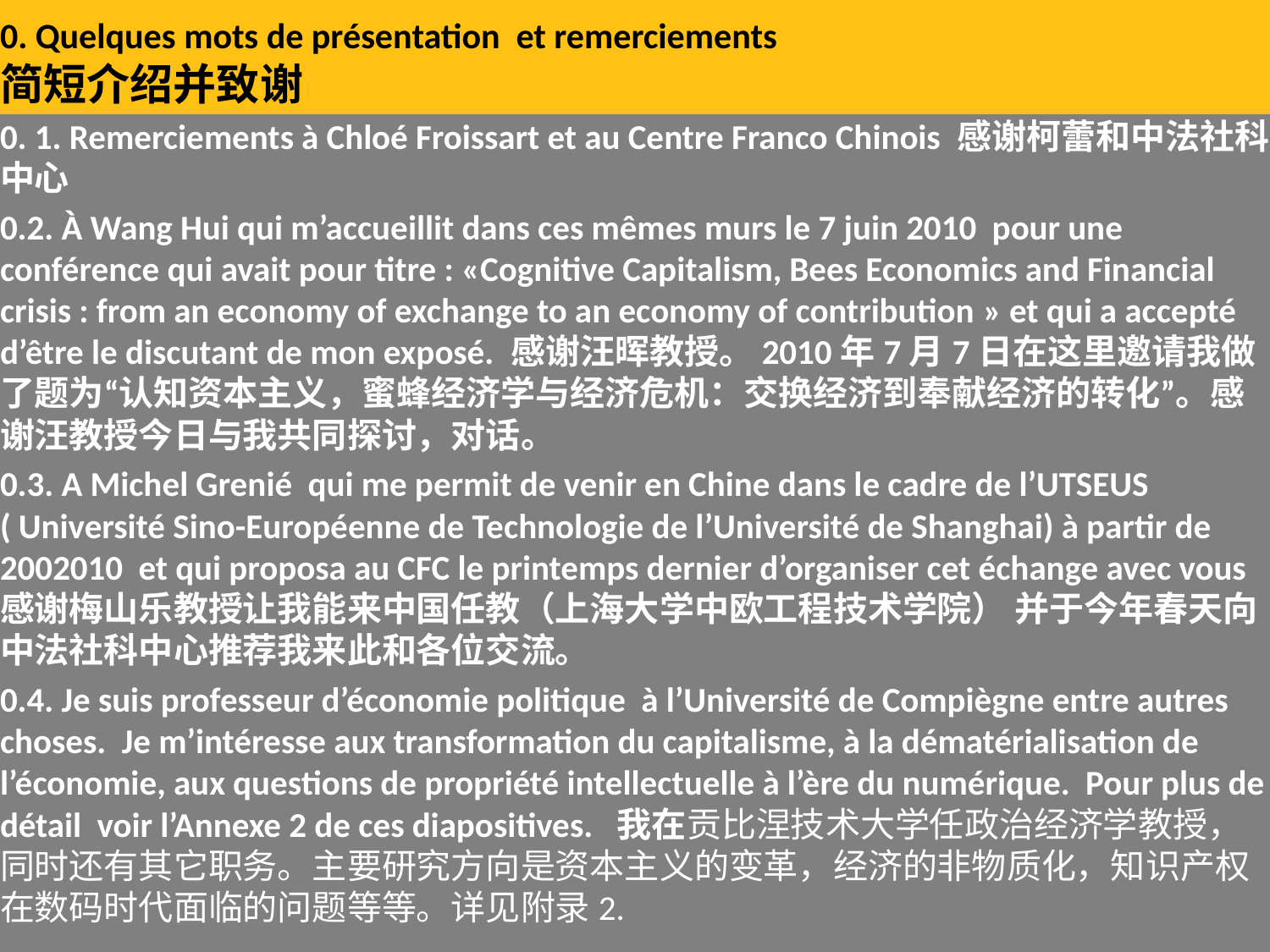

# 0. Quelques mots de présentation  et remerciements
简短介绍并致谢
0. 1. Remerciements à Chloé Froissart et au Centre Franco Chinois 感谢柯蕾和中法社科中心
0.2. À Wang Hui qui m’accueillit dans ces mêmes murs le 7 juin 2010  pour une conférence qui avait pour titre : «Cognitive Capitalism, Bees Economics and Financial crisis : from an economy of exchange to an economy of contribution » et qui a accepté d’être le discutant de mon exposé. 感谢汪晖教授。2010年7月7日在这里邀请我做了题为“认知资本主义，蜜蜂经济学与经济危机：交换经济到奉献经济的转化”。感谢汪教授今日与我共同探讨，对话。
0.3. A Michel Grenié  qui me permit de venir en Chine dans le cadre de l’UTSEUS ( Université Sino-Européenne de Technologie de l’Université de Shanghai) à partir de 2002010  et qui proposa au CFC le printemps dernier d’organiser cet échange avec vous 感谢梅山乐教授让我能来中国任教（上海大学中欧工程技术学院） 并于今年春天向中法社科中心推荐我来此和各位交流。
0.4. Je suis professeur d’économie politique  à l’Université de Compiègne entre autres choses.  Je m’intéresse aux transformation du capitalisme, à la dématérialisation de l’économie, aux questions de propriété intellectuelle à l’ère du numérique.  Pour plus de détail  voir l’Annexe 2 de ces diapositives.  我在贡比涅技术大学任政治经济学教授，同时还有其它职务。主要研究方向是资本主义的变革，经济的非物质化，知识产权在数码时代面临的问题等等。详见附录2.